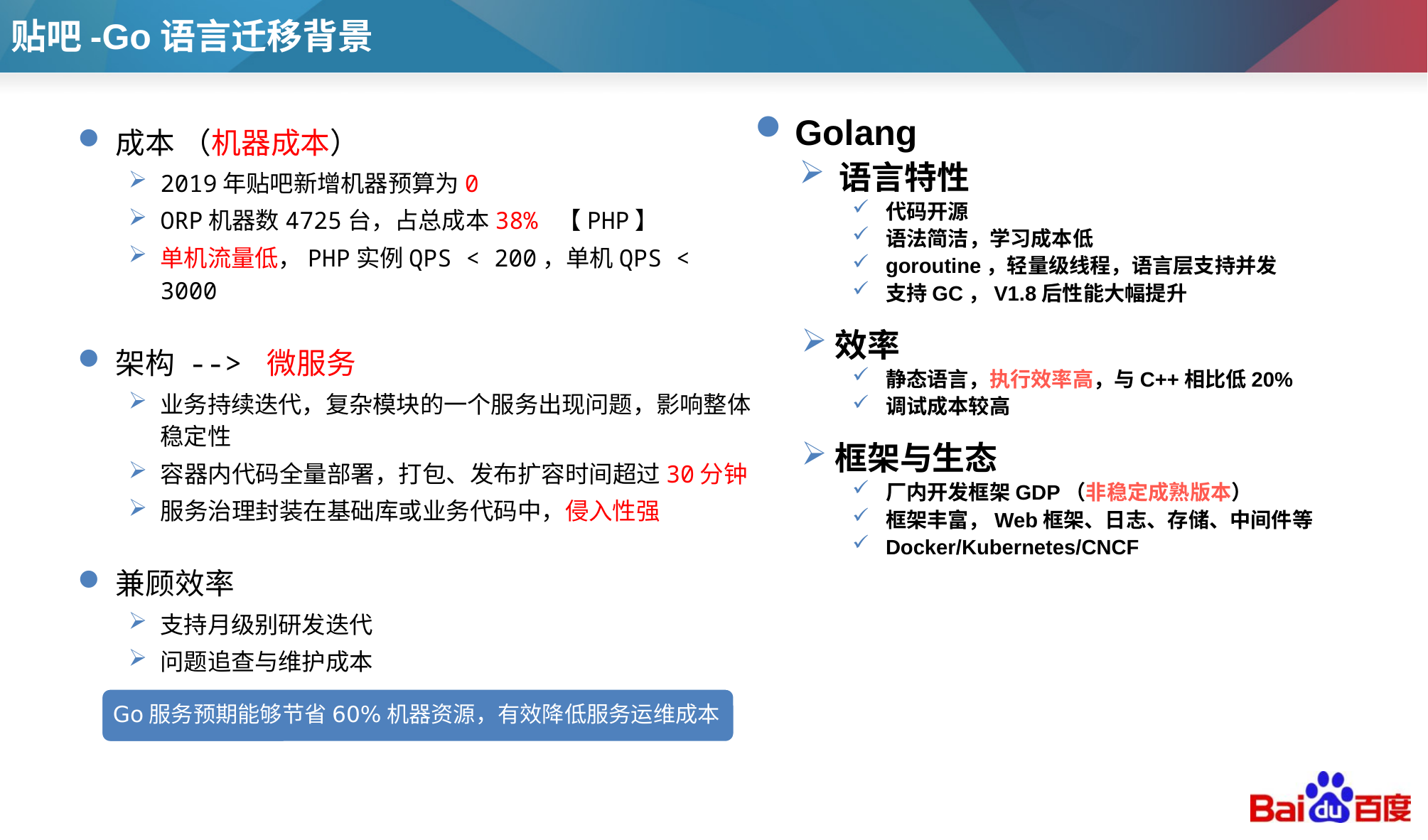

# 贴吧-Go语言迁移背景
成本 （机器成本）
2019年贴吧新增机器预算为0
ORP机器数4725台，占总成本38% 【PHP】
单机流量低，PHP实例QPS < 200，单机QPS < 3000

架构 --> 微服务
业务持续迭代，复杂模块的一个服务出现问题，影响整体稳定性
容器内代码全量部署，打包、发布扩容时间超过30分钟
服务治理封装在基础库或业务代码中，侵入性强

兼顾效率
支持月级别研发迭代
问题追查与维护成本
Golang
语言特性
代码开源
语法简洁，学习成本低
goroutine，轻量级线程，语言层支持并发
支持GC，V1.8后性能大幅提升
效率
静态语言，执行效率高，与C++相比低20%
调试成本较高
框架与生态
厂内开发框架GDP（非稳定成熟版本）
框架丰富，Web框架、日志、存储、中间件等
Docker/Kubernetes/CNCF
Go服务预期能够节省60%机器资源，有效降低服务运维成本